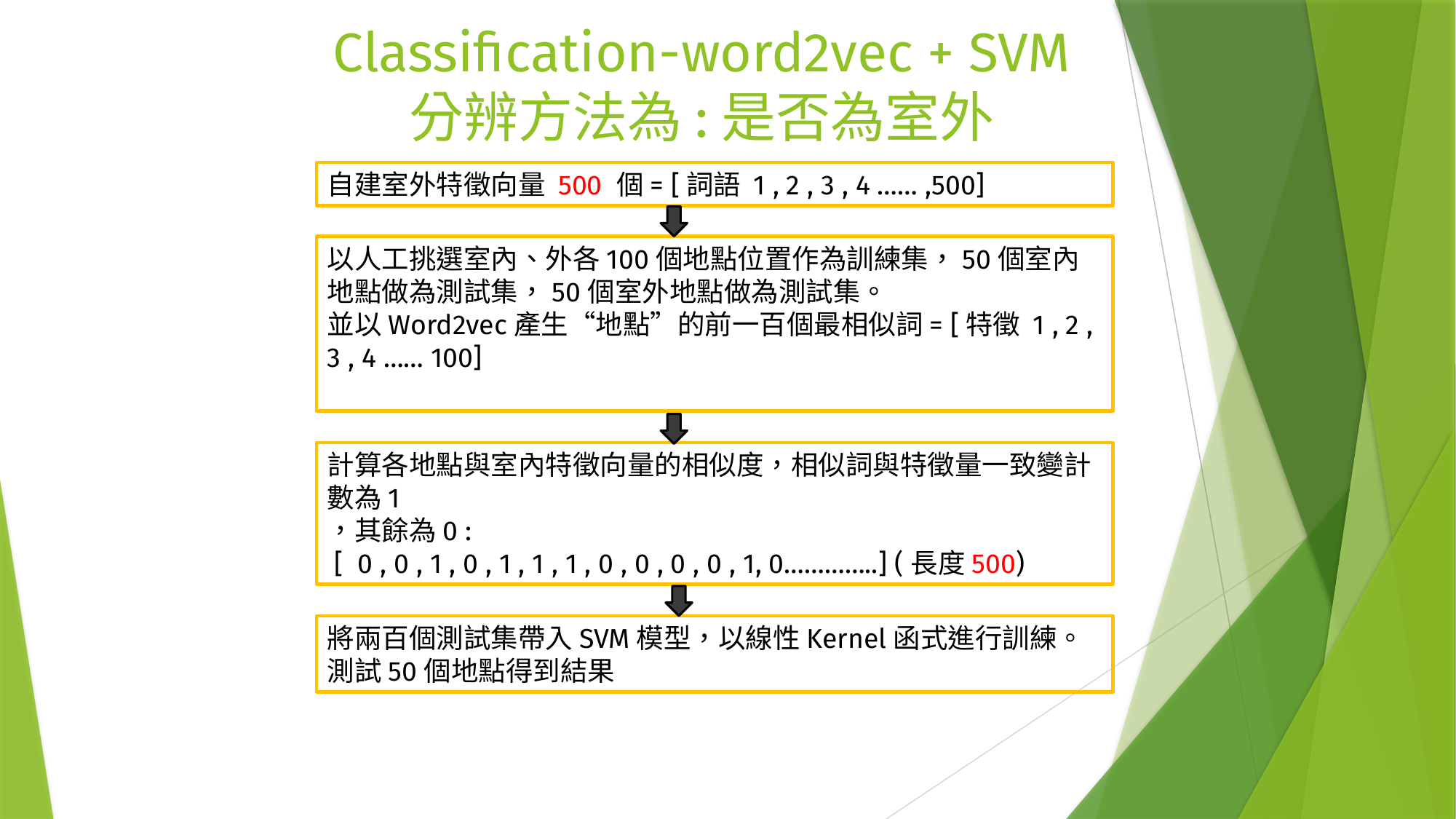

# Classification-word2vec + SVM 分辨方法為:是否為室外
自建室外特徵向量 500 個= [詞語 1 , 2 , 3 , 4 …… ,500]

以人工挑選室內、外各100個地點位置作為訓練集，50個室內地點做為測試集，50個室外地點做為測試集。
並以Word2vec產生“地點”的前一百個最相似詞= [特徵 1 , 2 , 3 , 4 …… 100]

計算各地點與室內特徵向量的相似度，相似詞與特徵量一致變計數為1
，其餘為0 :
 [  0 , 0 , 1 , 0 , 1 , 1 , 1 , 0 , 0 , 0 , 0 , 1, 0…………..] (長度500)

將兩百個測試集帶入SVM模型，以線性Kernel函式進行訓練。
測試50個地點得到結果